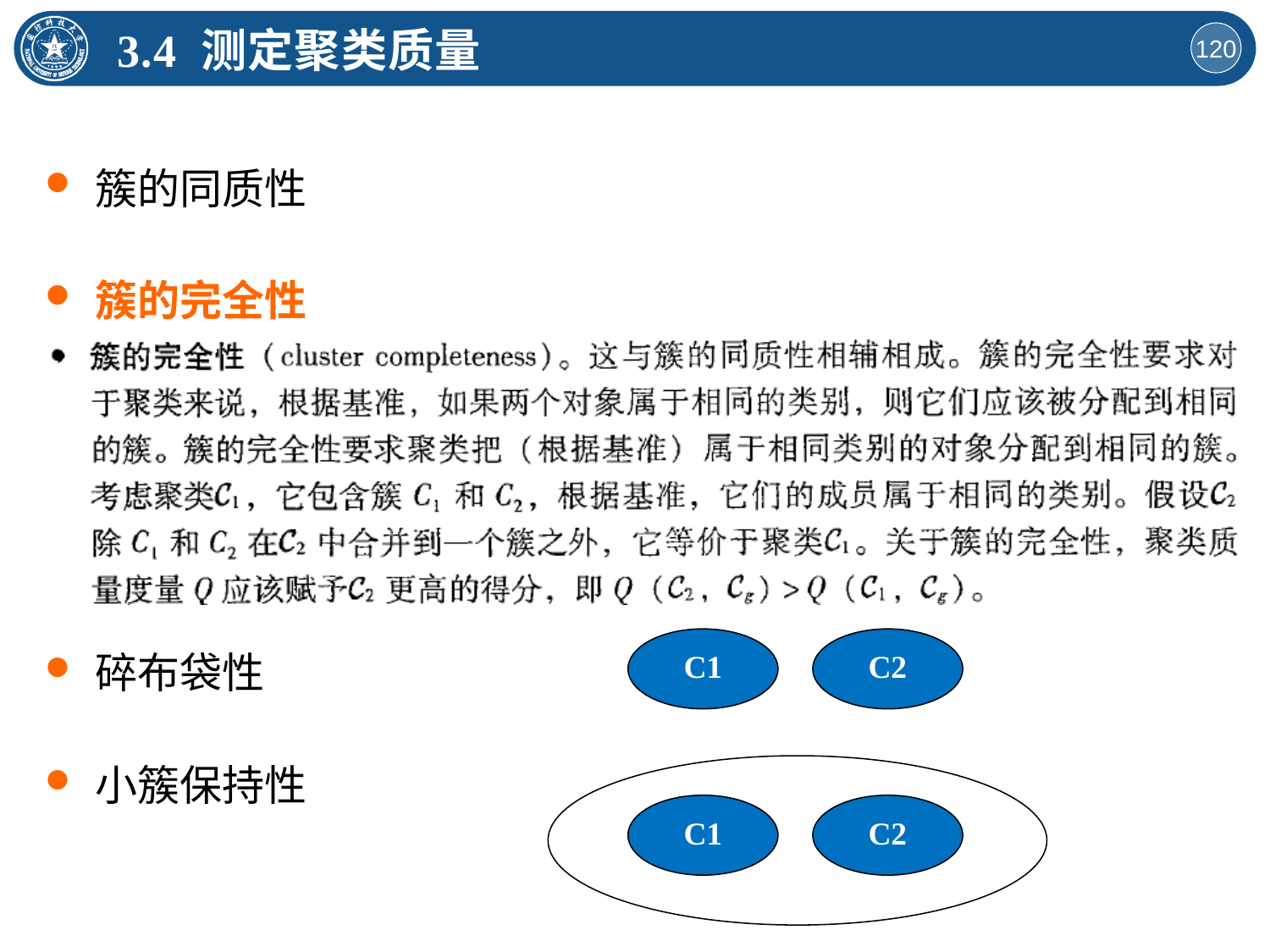

3.4 测定聚类质量
簇的同质性
簇的完全性

碎布袋性
小簇保持性

C1
C2

C1
C2